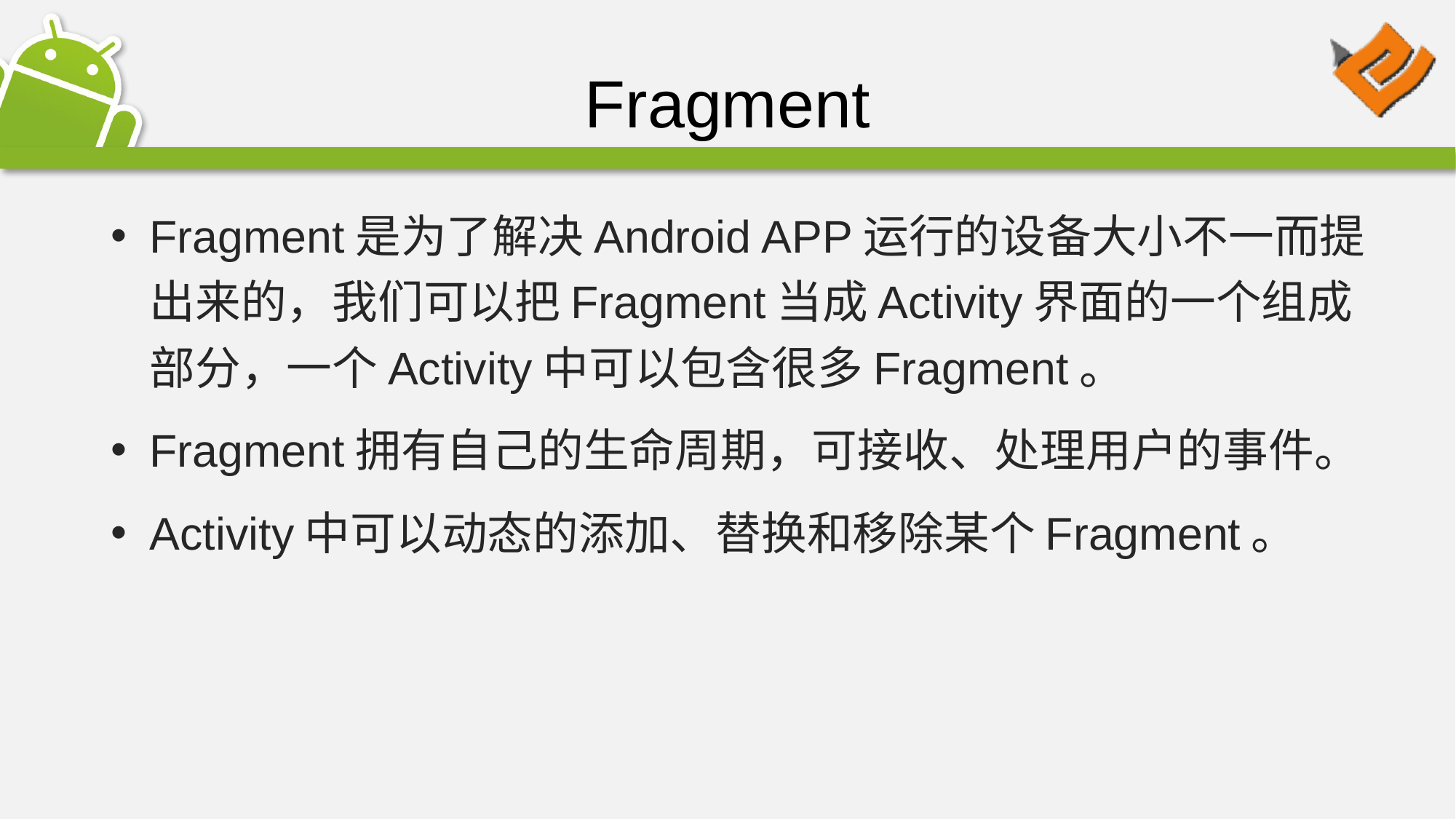

# Fragment
Fragment是为了解决Android APP运行的设备大小不一而提出来的，我们可以把Fragment当成Activity界面的一个组成部分，一个Activity中可以包含很多Fragment。
Fragment拥有自己的生命周期，可接收、处理用户的事件。
Activity中可以动态的添加、替换和移除某个Fragment。